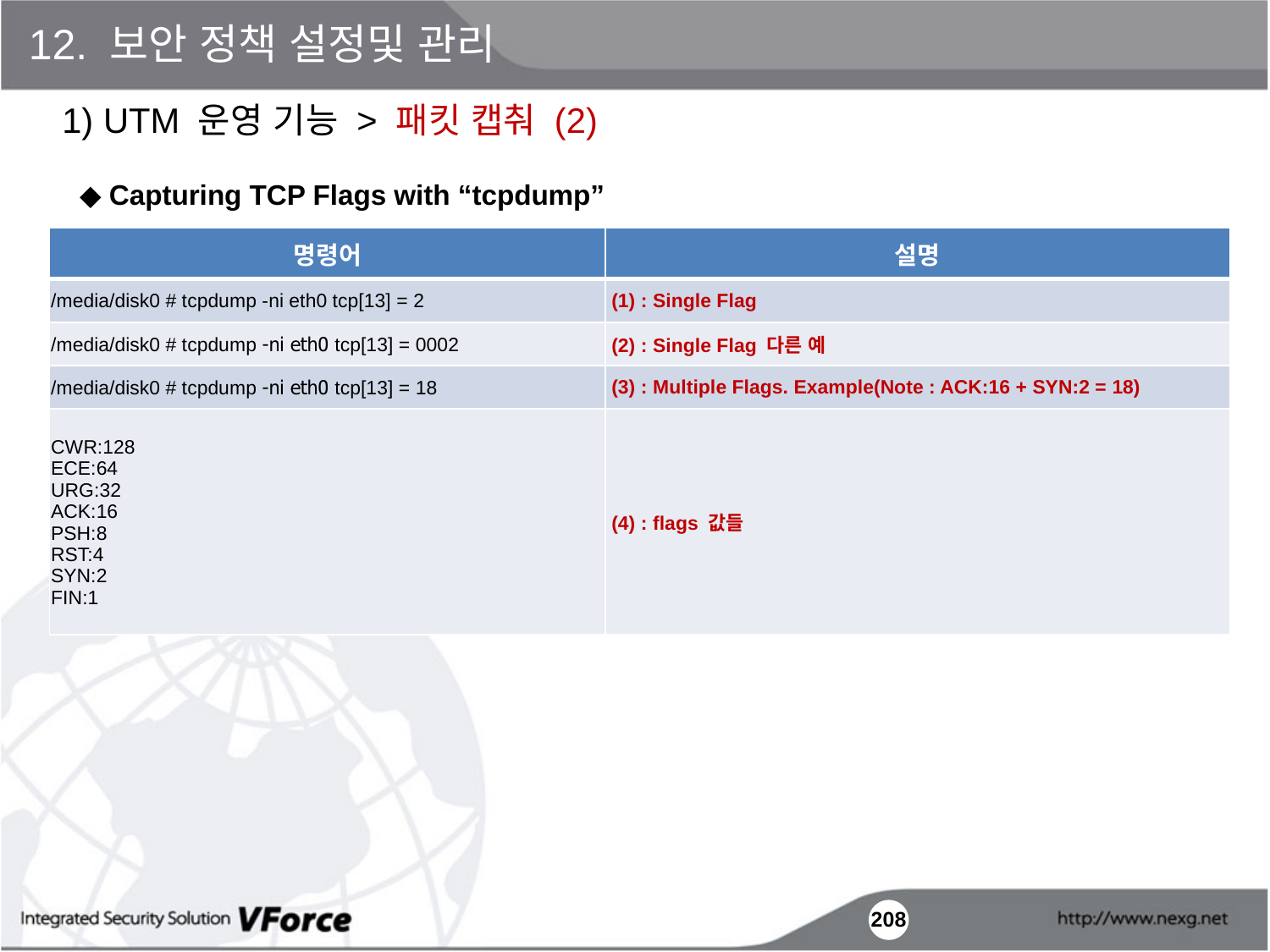

12. 보안 정책 설정및 관리
1) UTM 운영 기능 > 패킷 캡춰 (2)
◆ Capturing TCP Flags with “tcpdump”
| 명령어 | 설명 |
| --- | --- |
| /media/disk0 # tcpdump -ni eth0 tcp[13] = 2 | (1) : Single Flag |
| /media/disk0 # tcpdump -ni eth0 tcp[13] = 0002 | (2) : Single Flag 다른 예 |
| /media/disk0 # tcpdump -ni eth0 tcp[13] = 18 | (3) : Multiple Flags. Example(Note : ACK:16 + SYN:2 = 18) |
| CWR:128 ECE:64 URG:32 ACK:16 PSH:8 RST:4 SYN:2 FIN:1 | (4) : flags 값들 |